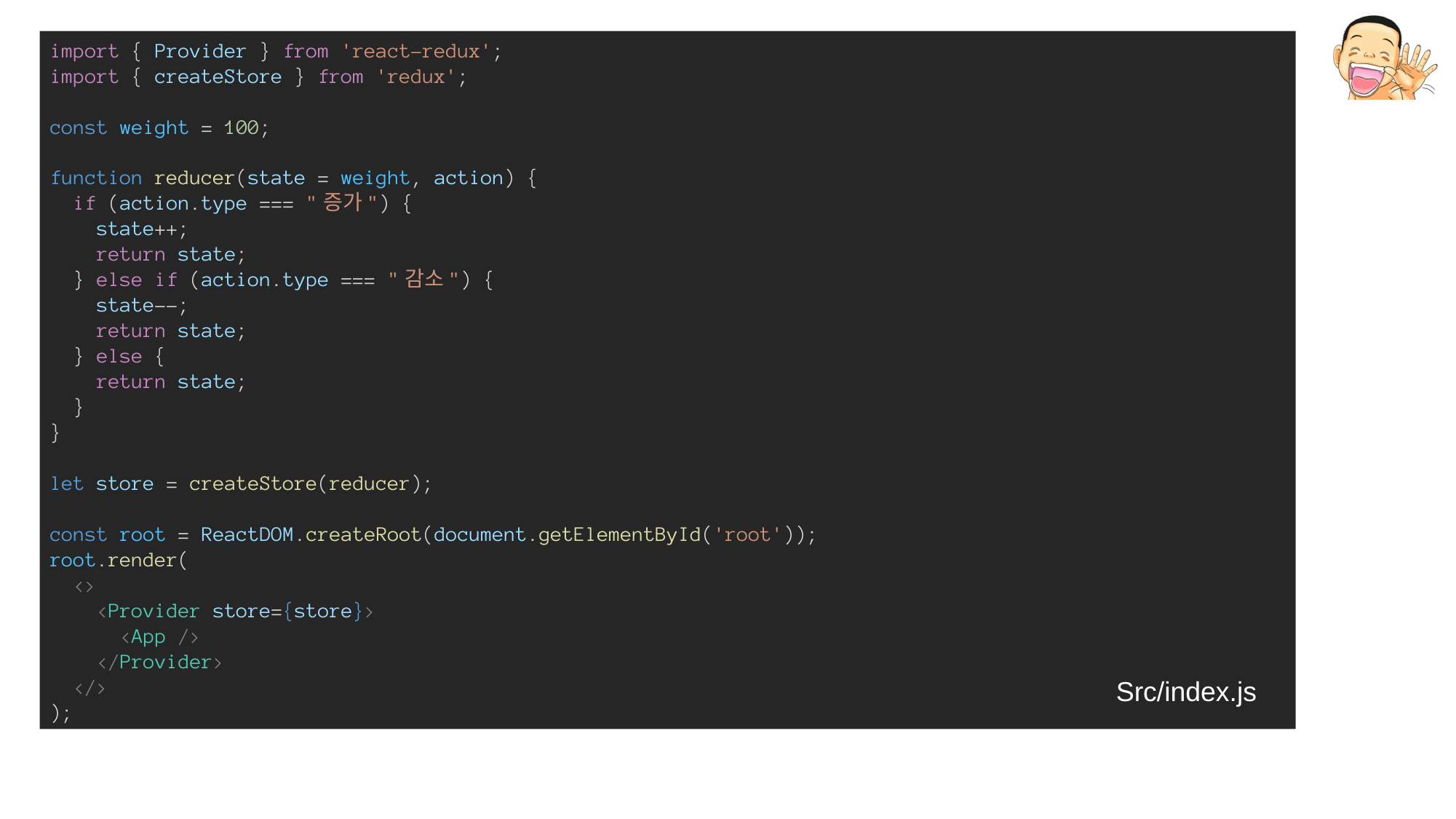

import { Provider } from 'react-redux';
import { createStore } from 'redux';
const weight = 100;
function reducer(state = weight, action) {
  if (action.type === "증가") {
    state++;
    return state;
  } else if (action.type === "감소") {
    state--;
    return state;
  } else {
    return state;
  }
}
let store = createStore(reducer);
const root = ReactDOM.createRoot(document.getElementById('root'));
root.render(
  <>
    <Provider store={store}>
      <App />
    </Provider>
  </>
);
Src/index.js